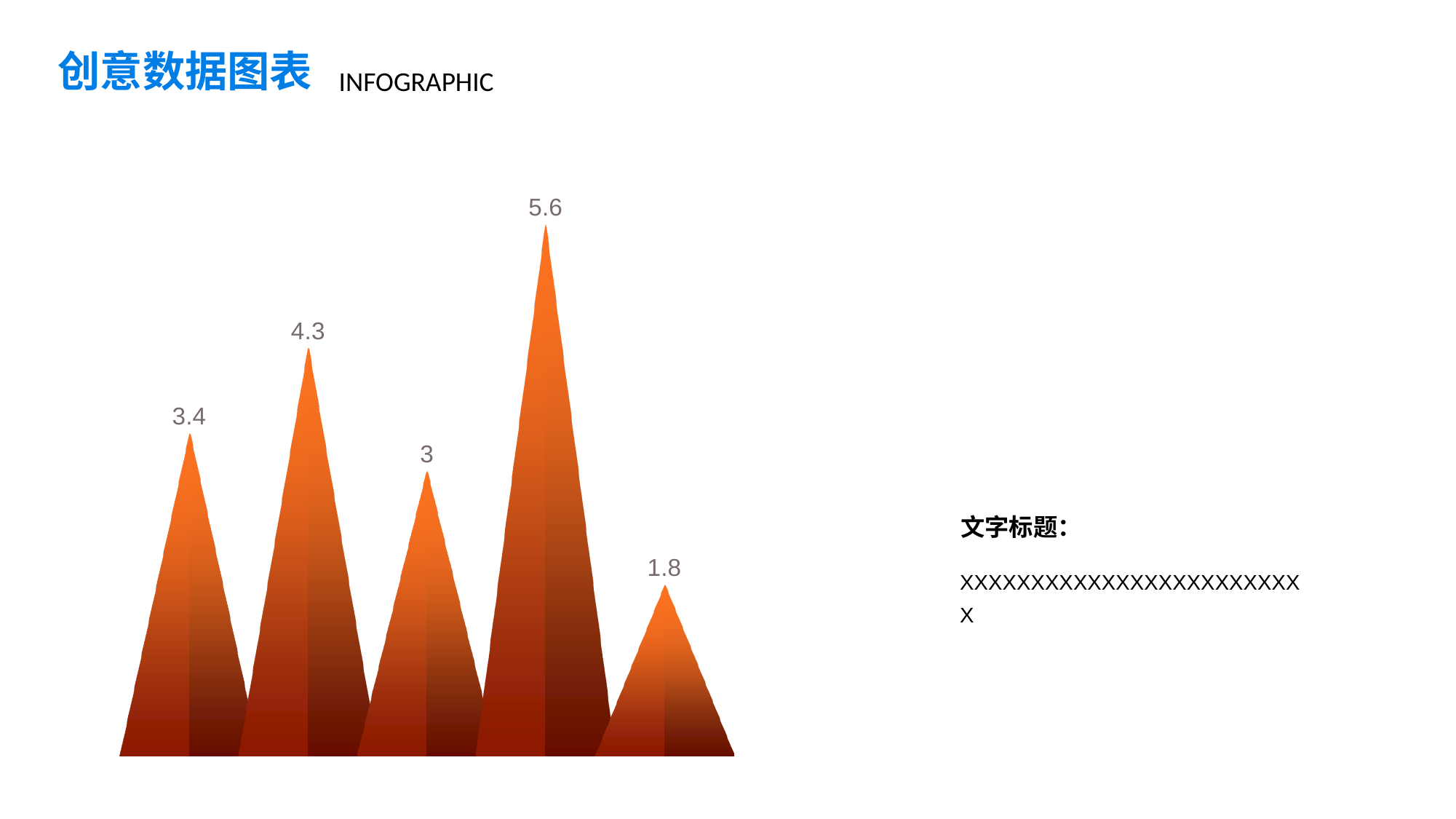

创意数据图表
INFOGRAPHIC

### Chart

| Category | 华为 | 三星 | 小米 | 苹果 | 索尼 |
|---|---|---|---|---|---|
| 类别 1 | 3.4 | 4.3 | 3.0 | 5.6 | 1.8 |
文字标题：
XXXXXXXXXXXXXXXXXXXXXXXXX